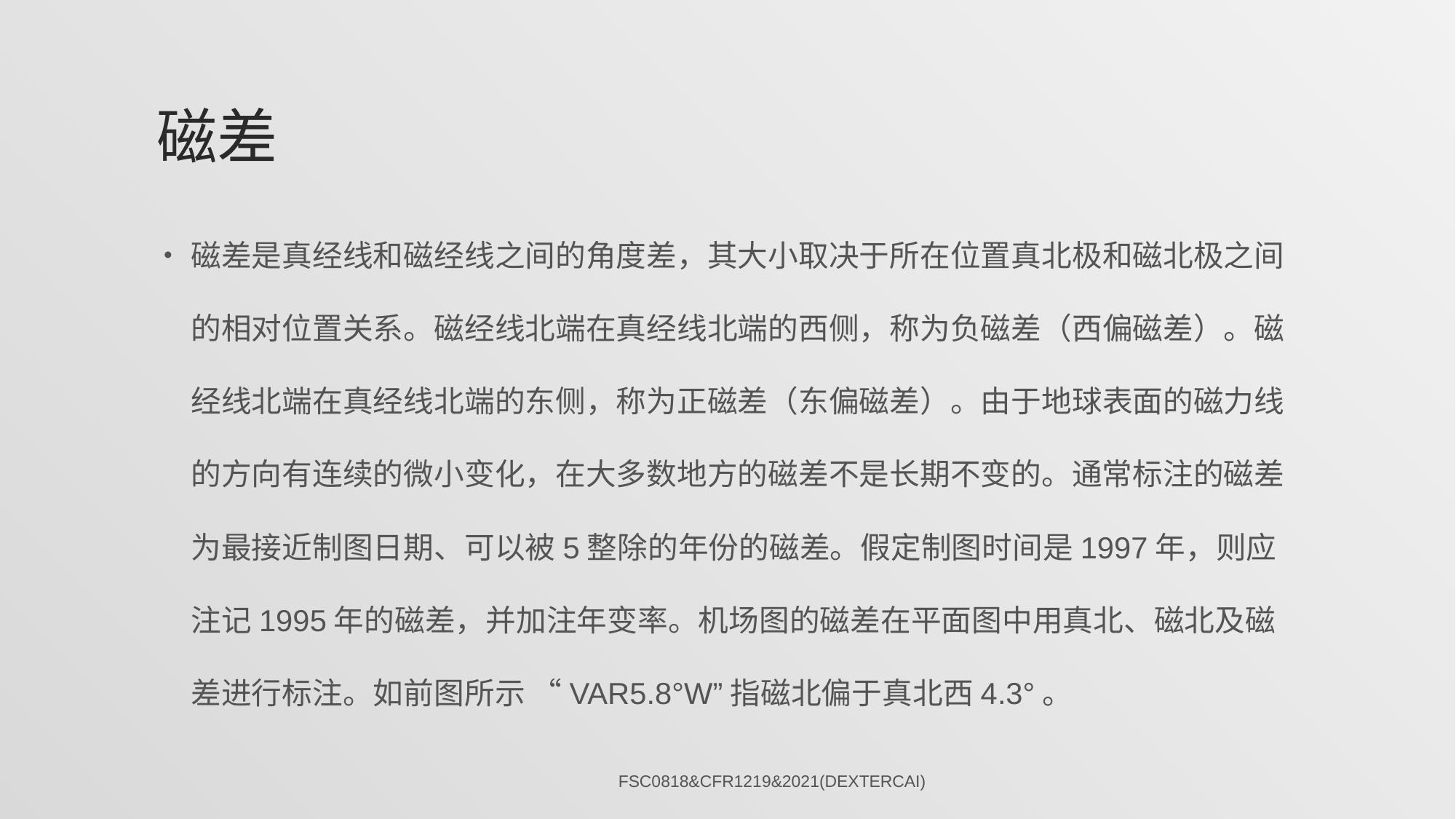

# 磁差
磁差是真经线和磁经线之间的角度差，其大小取决于所在位置真北极和磁北极之间的相对位置关系。磁经线北端在真经线北端的西侧，称为负磁差（西偏磁差）。磁经线北端在真经线北端的东侧，称为正磁差（东偏磁差）。由于地球表面的磁力线的方向有连续的微小变化，在大多数地方的磁差不是长期不变的。通常标注的磁差为最接近制图日期、可以被5整除的年份的磁差。假定制图时间是1997年，则应注记1995年的磁差，并加注年变率。机场图的磁差在平面图中用真北、磁北及磁差进行标注。如前图所示 “VAR5.8°W”指磁北偏于真北西4.3°。
FSC0818&CFR1219&2021(DexterCai)